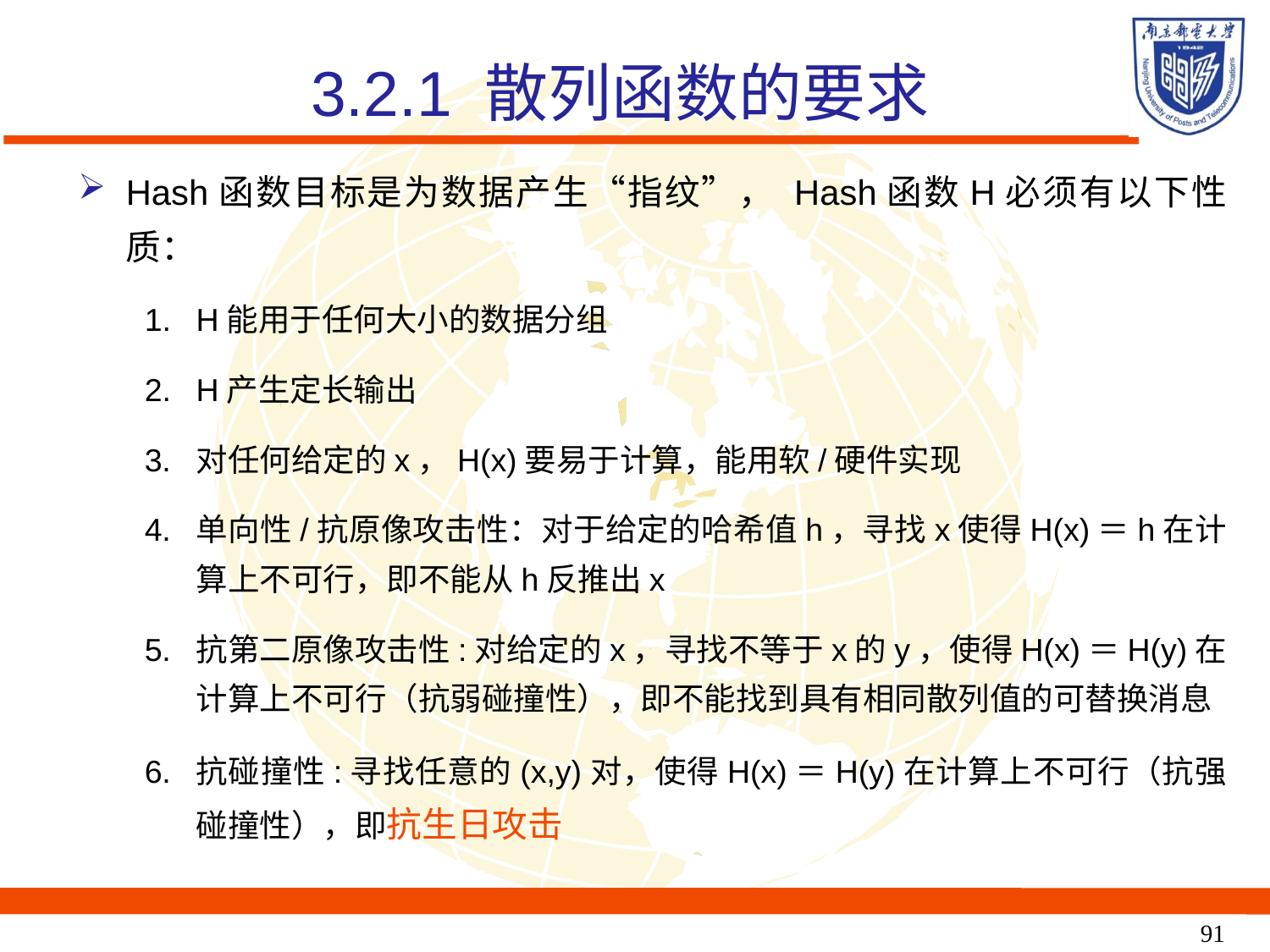

3.2.1 散列函数的要求
Hash函数目标是为数据产生“指纹”， Hash函数H必须有以下性质：
H能用于任何大小的数据分组
H产生定长输出
对任何给定的x，H(x)要易于计算，能用软/硬件实现
单向性/抗原像攻击性：对于给定的哈希值h，寻找x使得H(x)＝h在计算上不可行，即不能从h反推出x
抗第二原像攻击性:对给定的x，寻找不等于x的y，使得H(x)＝H(y)在计算上不可行（抗弱碰撞性），即不能找到具有相同散列值的可替换消息
抗碰撞性:寻找任意的(x,y)对，使得H(x)＝H(y)在计算上不可行（抗强碰撞性），即抗生日攻击
91